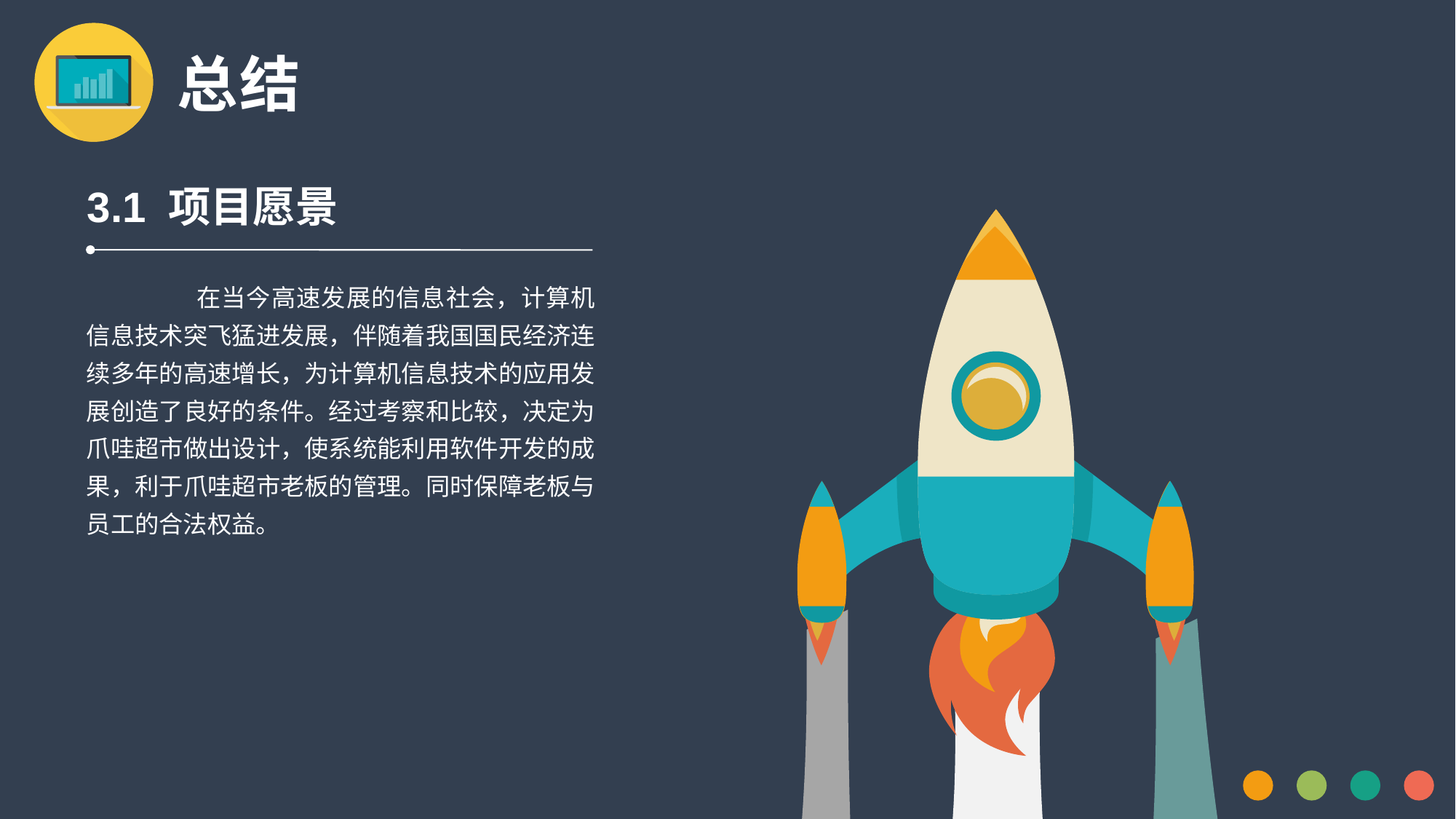

总结
3.1 项目愿景

	在当今高速发展的信息社会，计算机信息技术突飞猛进发展，伴随着我国国民经济连续多年的高速增长，为计算机信息技术的应用发展创造了良好的条件。经过考察和比较，决定为爪哇超市做出设计，使系统能利用软件开发的成果，利于爪哇超市老板的管理。同时保障老板与员工的合法权益。